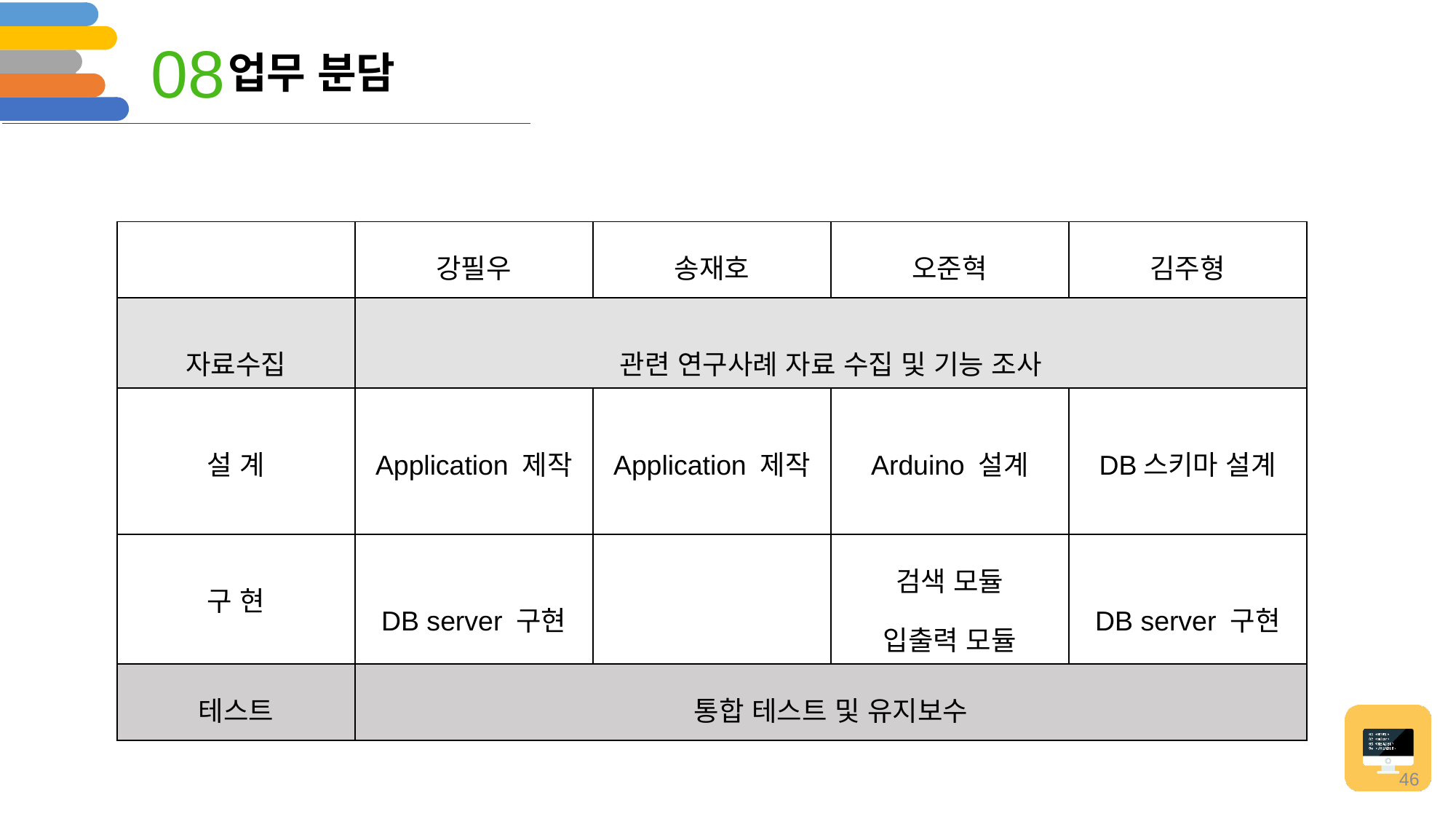

08
업무 분담
|  | 강필우 | 송재호 | 오준혁 | 김주형 |
| --- | --- | --- | --- | --- |
| 자료수집 | 관련 연구사례 자료 수집 및 기능 조사 |  |  |  |
| 설 계 | Application 제작 | Application 제작 | Arduino 설계 | DB스키마 설계 |
| 구 현 | DB server 구현 |  | 검색 모듈 입출력 모듈 | DB server 구현 |
| 테스트 | 통합 테스트 및 유지보수 |  |  |  |
46